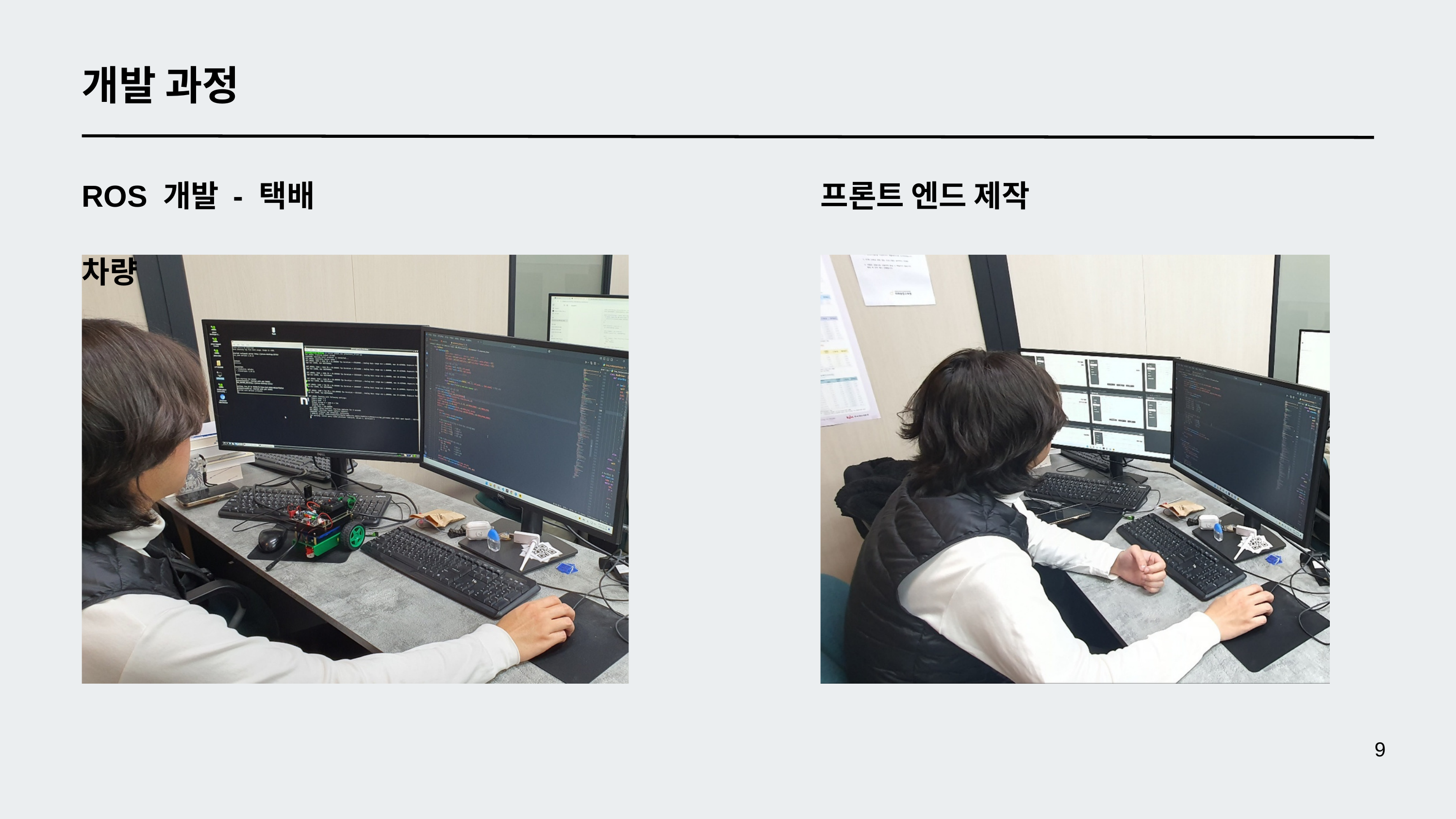

개발 과정

ROS 개발 - 택배 차량
프론트 엔드 제작

9